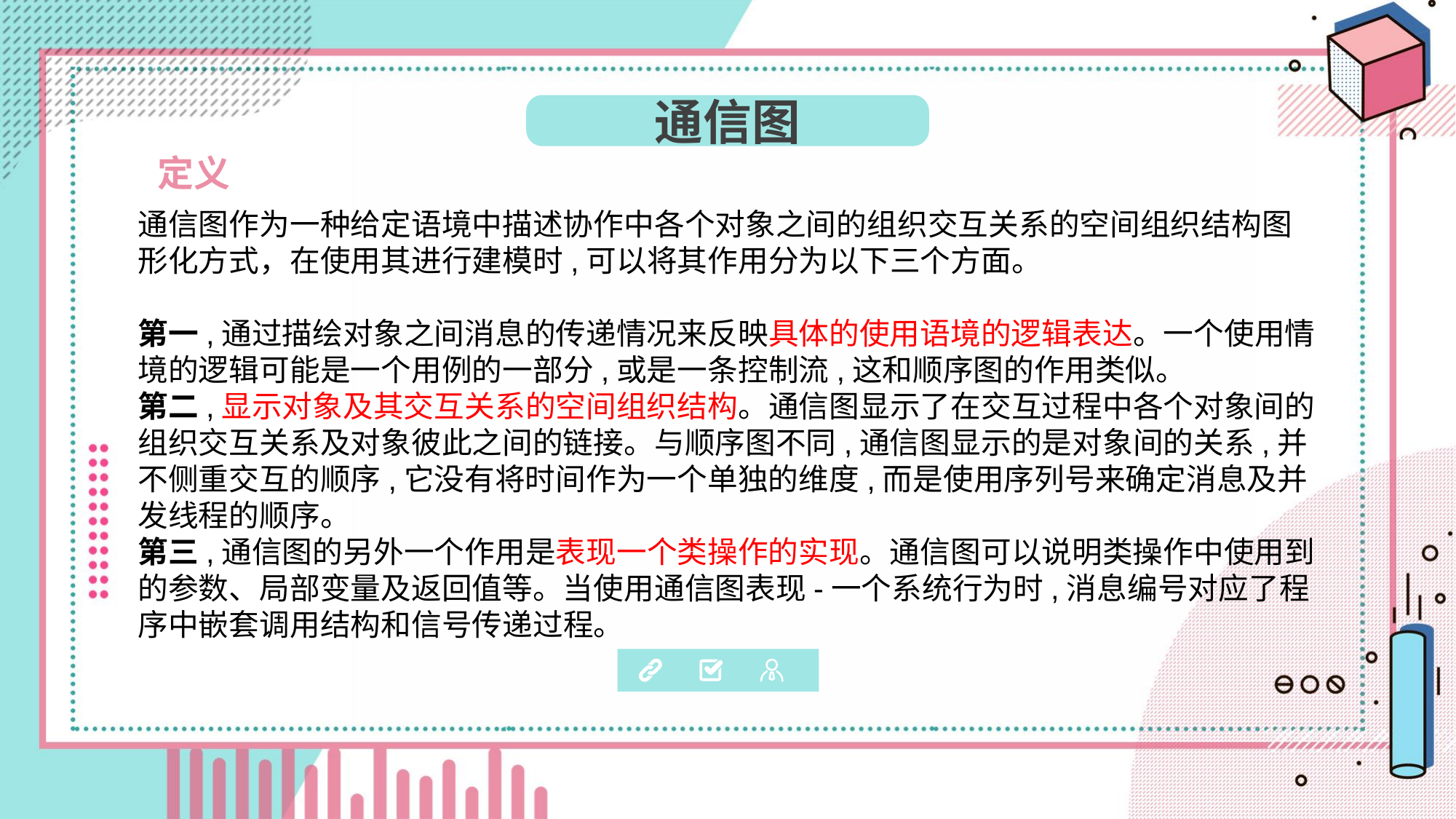

通信图
 定义
通信图作为一种给定语境中描述协作中各个对象之间的组织交互关系的空间组织结构图形化方式，在使用其进行建模时,可以将其作用分为以下三个方面。

第一,通过描绘对象之间消息的传递情况来反映具体的使用语境的逻辑表达。一个使用情境的逻辑可能是一个用例的一部分,或是一条控制流,这和顺序图的作用类似。
第二,显示对象及其交互关系的空间组织结构。通信图显示了在交互过程中各个对象间的组织交互关系及对象彼此之间的链接。与顺序图不同,通信图显示的是对象间的关系,并不侧重交互的顺序,它没有将时间作为一个单独的维度,而是使用序列号来确定消息及并发线程的顺序。
第三,通信图的另外一个作用是表现一个类操作的实现。通信图可以说明类操作中使用到的参数、局部变量及返回值等。当使用通信图表现-一个系统行为时,消息编号对应了程序中嵌套调用结构和信号传递过程。